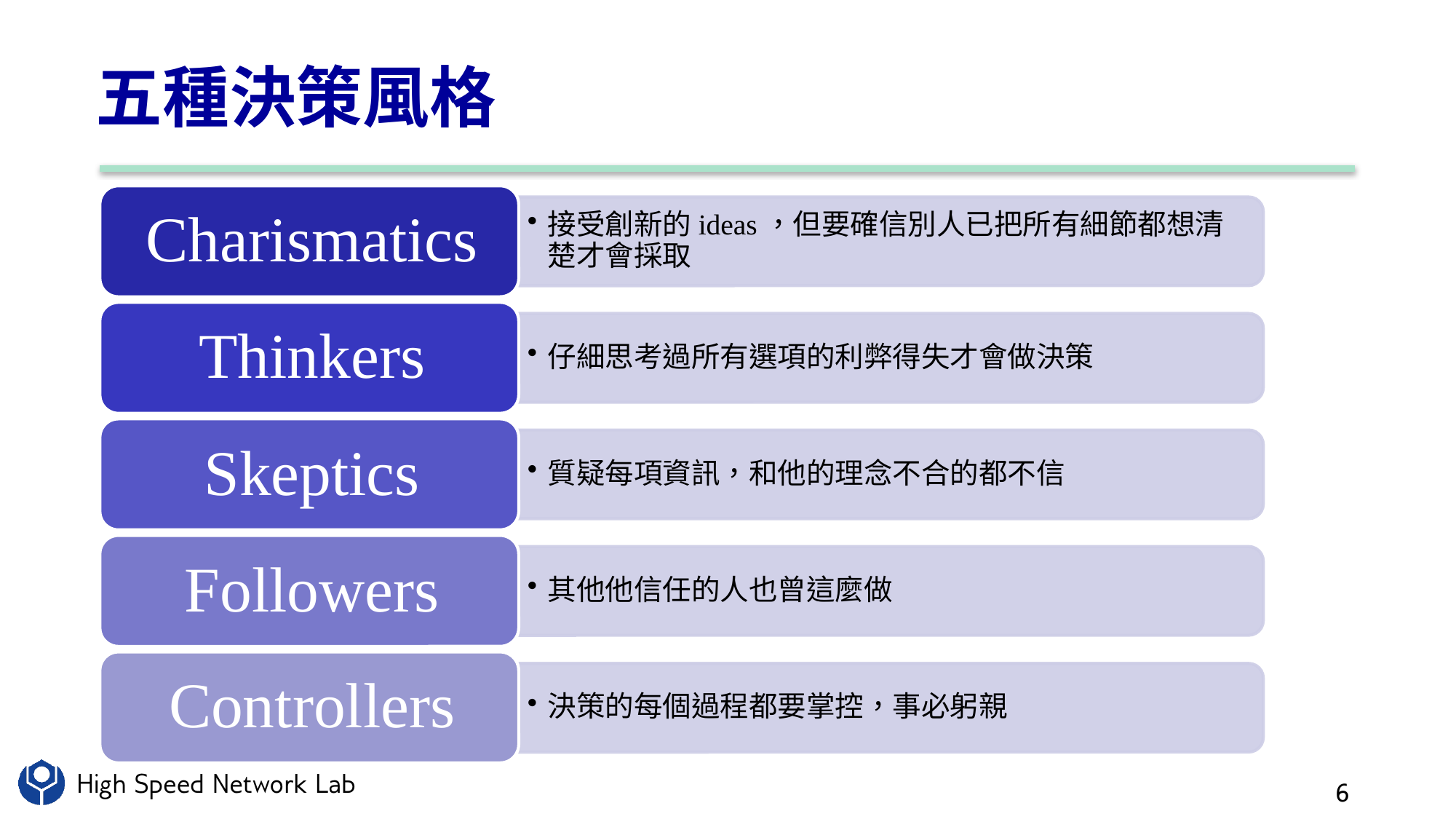

# 五種決策風格
接受創新的ideas，但要確信別人已把所有細節都想清楚才會採取
Charismatics
仔細思考過所有選項的利弊得失才會做決策
Thinkers
質疑每項資訊，和他的理念不合的都不信
Skeptics
其他他信任的人也曾這麼做
Followers
決策的每個過程都要掌控，事必躬親
Controllers
6